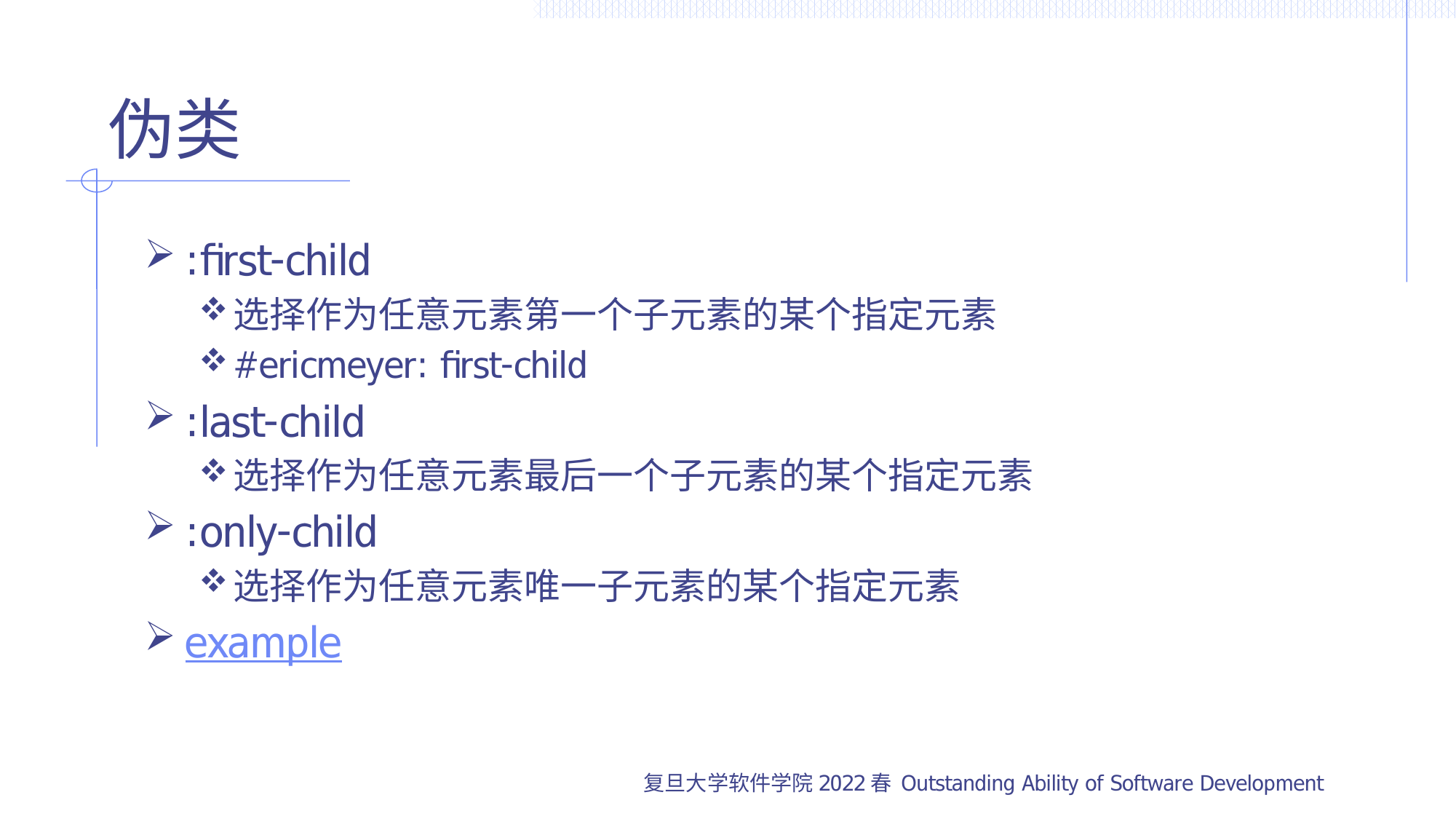

# 伪类
:first-child
选择作为任意元素第一个子元素的某个指定元素
#ericmeyer: first-child
:last-child
选择作为任意元素最后一个子元素的某个指定元素
:only-child
选择作为任意元素唯一子元素的某个指定元素
example